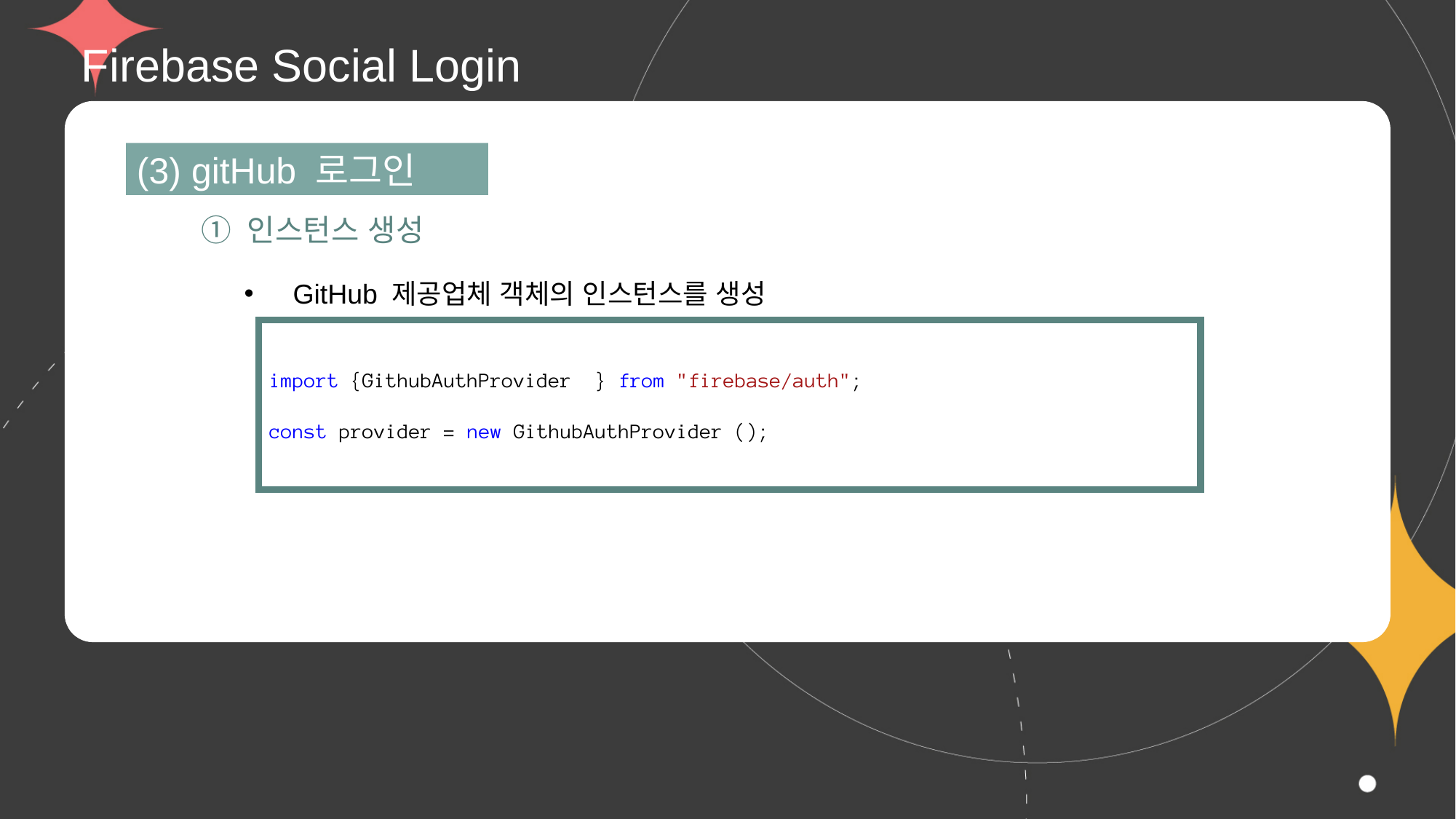

# Firebase Social Login
(3) gitHub 로그인
① 인스턴스 생성
 GitHub 제공업체 객체의 인스턴스를 생성
import {GithubAuthProvider  } from "firebase/auth";
const provider = new GithubAuthProvider ();